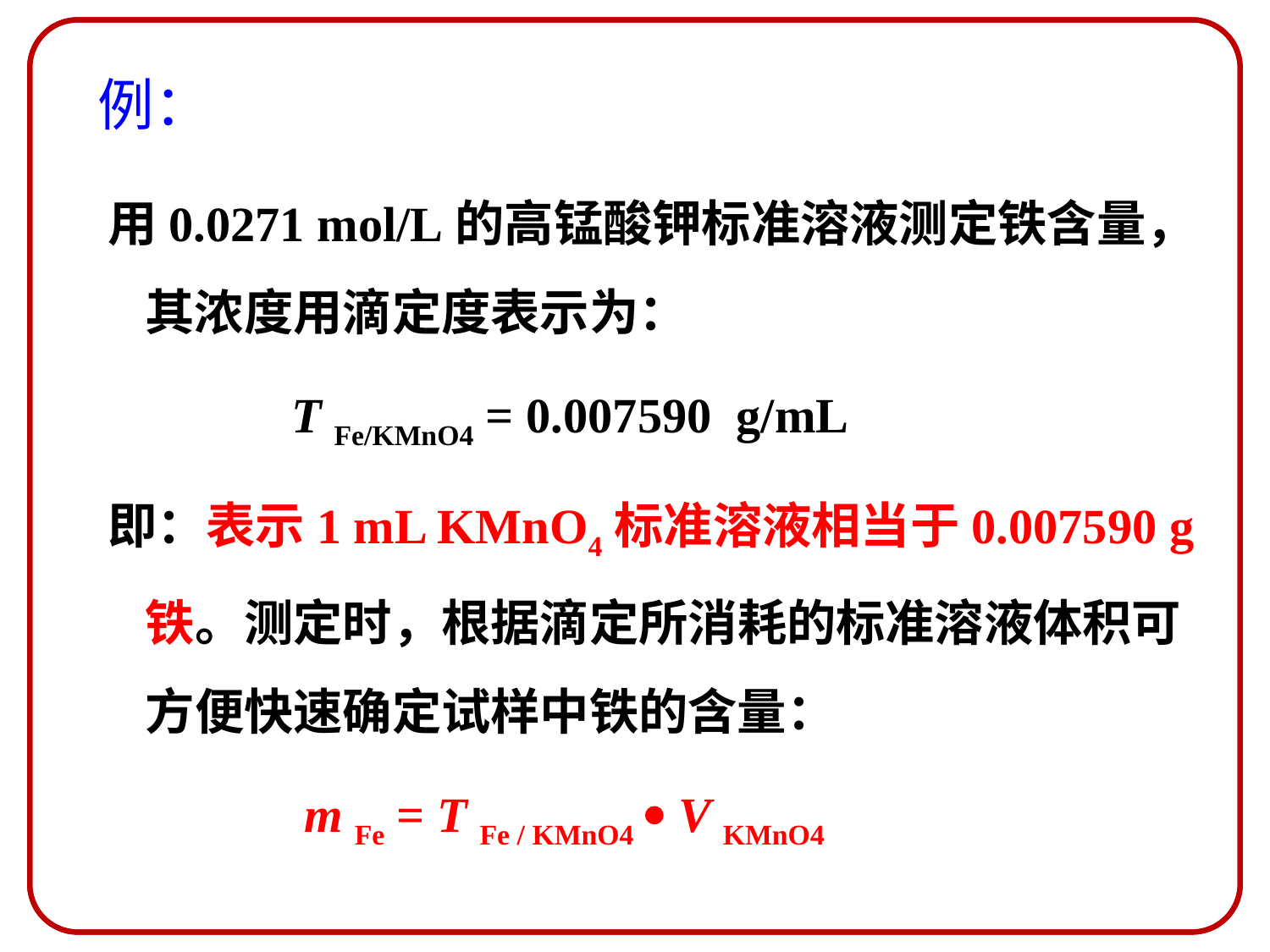

# 例：
用0.0271 mol/L的高锰酸钾标准溶液测定铁含量，其浓度用滴定度表示为：
               T Fe/KMnO4 = 0.007590  g/mL
即：表示1 mL KMnO4标准溶液相当于0.007590 g 铁。测定时，根据滴定所消耗的标准溶液体积可方便快速确定试样中铁的含量：
                m Fe = T Fe / KMnO4 • V KMnO4